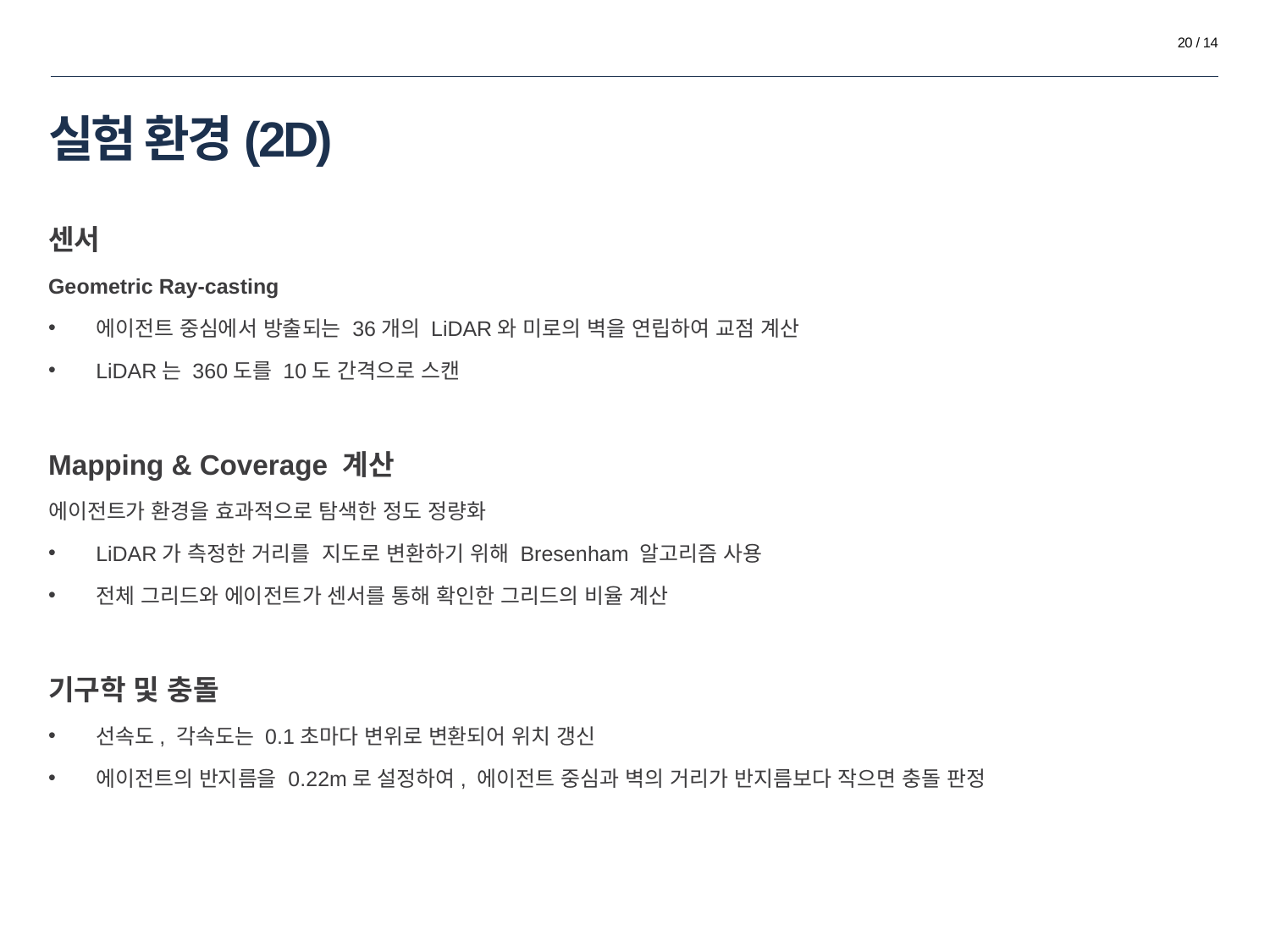

20 / 14
# 실험 환경(2D)
센서
Geometric Ray-casting
에이전트 중심에서 방출되는 36개의 LiDAR와 미로의 벽을 연립하여 교점 계산
LiDAR는 360도를 10도 간격으로 스캔

Mapping & Coverage 계산
에이전트가 환경을 효과적으로 탐색한 정도 정량화
LiDAR가 측정한 거리를  지도로 변환하기 위해 Bresenham 알고리즘 사용
전체 그리드와 에이전트가 센서를 통해 확인한 그리드의 비율 계산

기구학 및 충돌
선속도, 각속도는 0.1초마다 변위로 변환되어 위치 갱신
에이전트의 반지름을 0.22m로 설정하여, 에이전트 중심과 벽의 거리가 반지름보다 작으면 충돌 판정